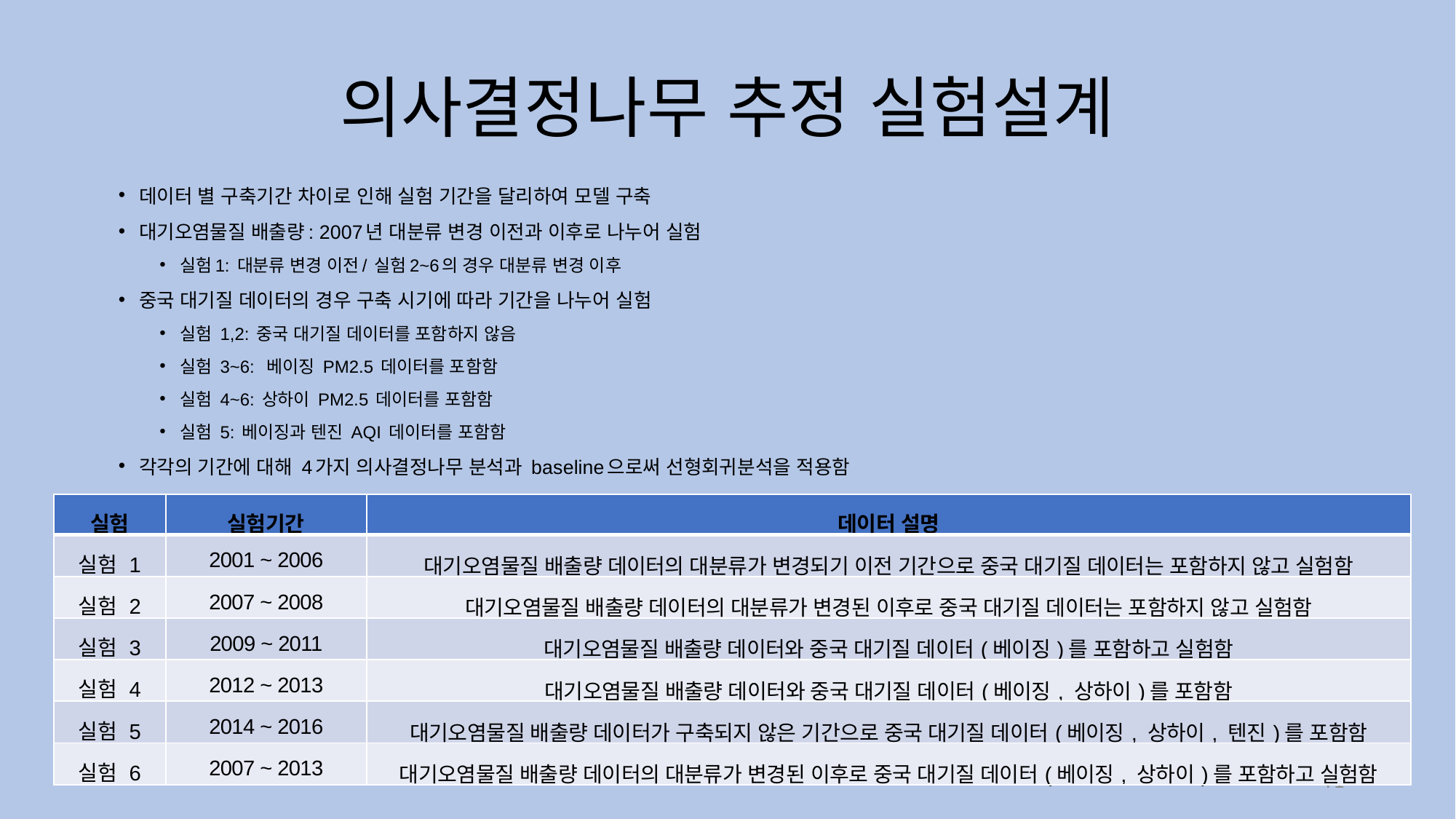

의사결정나무 추정 실험설계
데이터 별 구축기간 차이로 인해 실험 기간을 달리하여 모델 구축
대기오염물질 배출량: 2007년 대분류 변경 이전과 이후로 나누어 실험
실험1: 대분류 변경 이전/ 실험2~6의 경우 대분류 변경 이후
중국 대기질 데이터의 경우 구축 시기에 따라 기간을 나누어 실험
실험 1,2: 중국 대기질 데이터를 포함하지 않음
실험 3~6:  베이징 PM2.5 데이터를 포함함
실험 4~6: 상하이 PM2.5 데이터를 포함함
실험 5: 베이징과 텐진 AQI 데이터를 포함함
각각의 기간에 대해 4가지 의사결정나무 분석과 baseline으로써 선형회귀분석을 적용함
| 실험 | 실험기간 | 데이터 설명 |
| --- | --- | --- |
| 실험 1 | 2001 ~ 2006 | 대기오염물질 배출량 데이터의 대분류가 변경되기 이전 기간으로 중국 대기질 데이터는 포함하지 않고 실험함 |
| 실험 2 | 2007 ~ 2008 | 대기오염물질 배출량 데이터의 대분류가 변경된 이후로 중국 대기질 데이터는 포함하지 않고 실험함 |
| 실험 3 | 2009 ~ 2011 | 대기오염물질 배출량 데이터와 중국 대기질 데이터(베이징)를 포함하고 실험함 |
| 실험 4 | 2012 ~ 2013 | 대기오염물질 배출량 데이터와 중국 대기질 데이터(베이징, 상하이)를 포함함 |
| 실험 5 | 2014 ~ 2016 | 대기오염물질 배출량 데이터가 구축되지 않은 기간으로 중국 대기질 데이터(베이징, 상하이, 텐진)를 포함함 |
| 실험 6 | 2007 ~ 2013 | 대기오염물질 배출량 데이터의 대분류가 변경된 이후로 중국 대기질 데이터(베이징, 상하이)를 포함하고 실험함 |
71